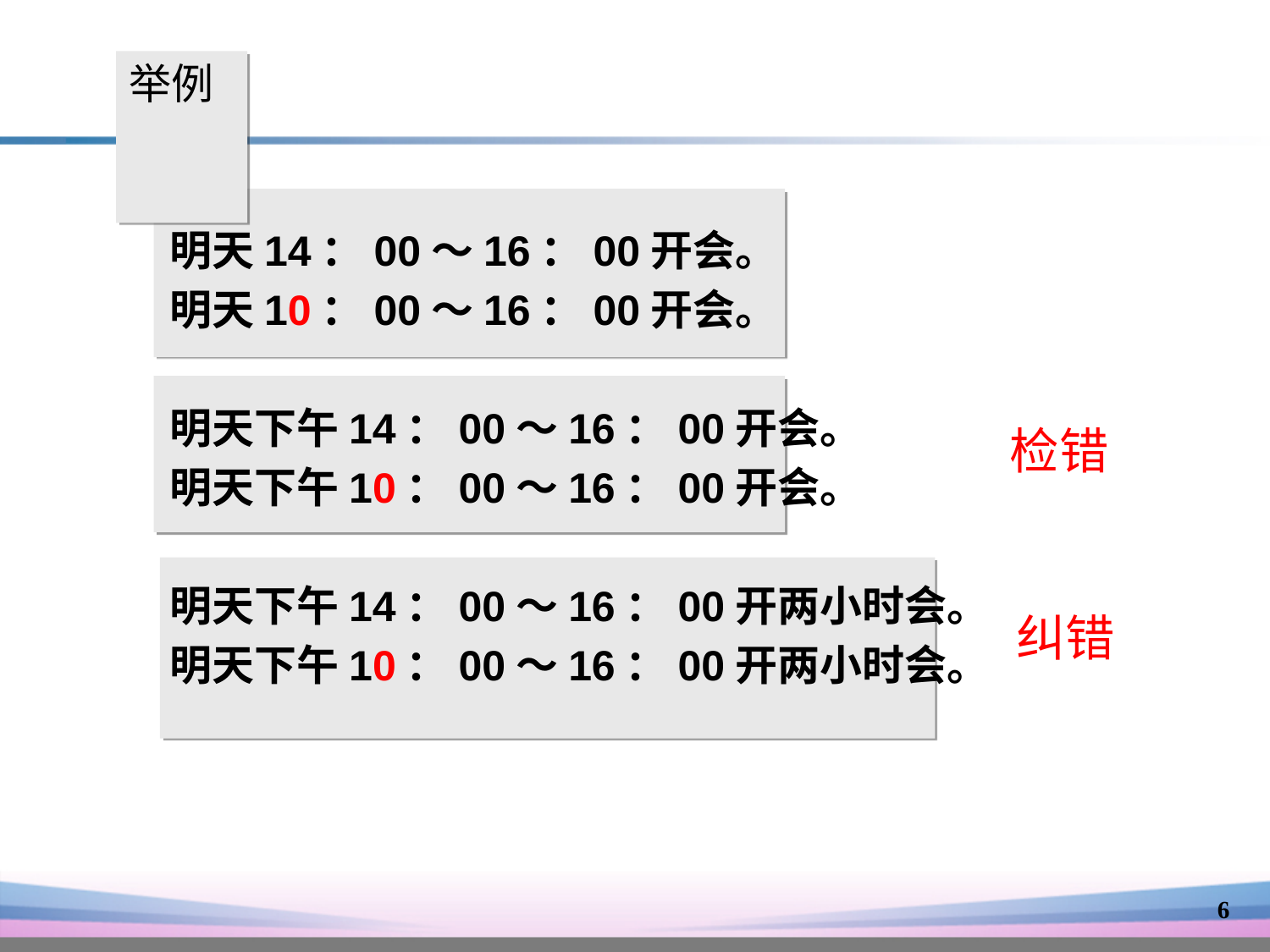

# 举例

明天14：00～16：00开会。
明天10：00～16：00开会。

明天下午14：00～16：00开会。
明天下午10：00～16：00开会。

明天下午14：00～16：00开两小时会。
明天下午10：00～16：00开两小时会。

检错

纠错
6